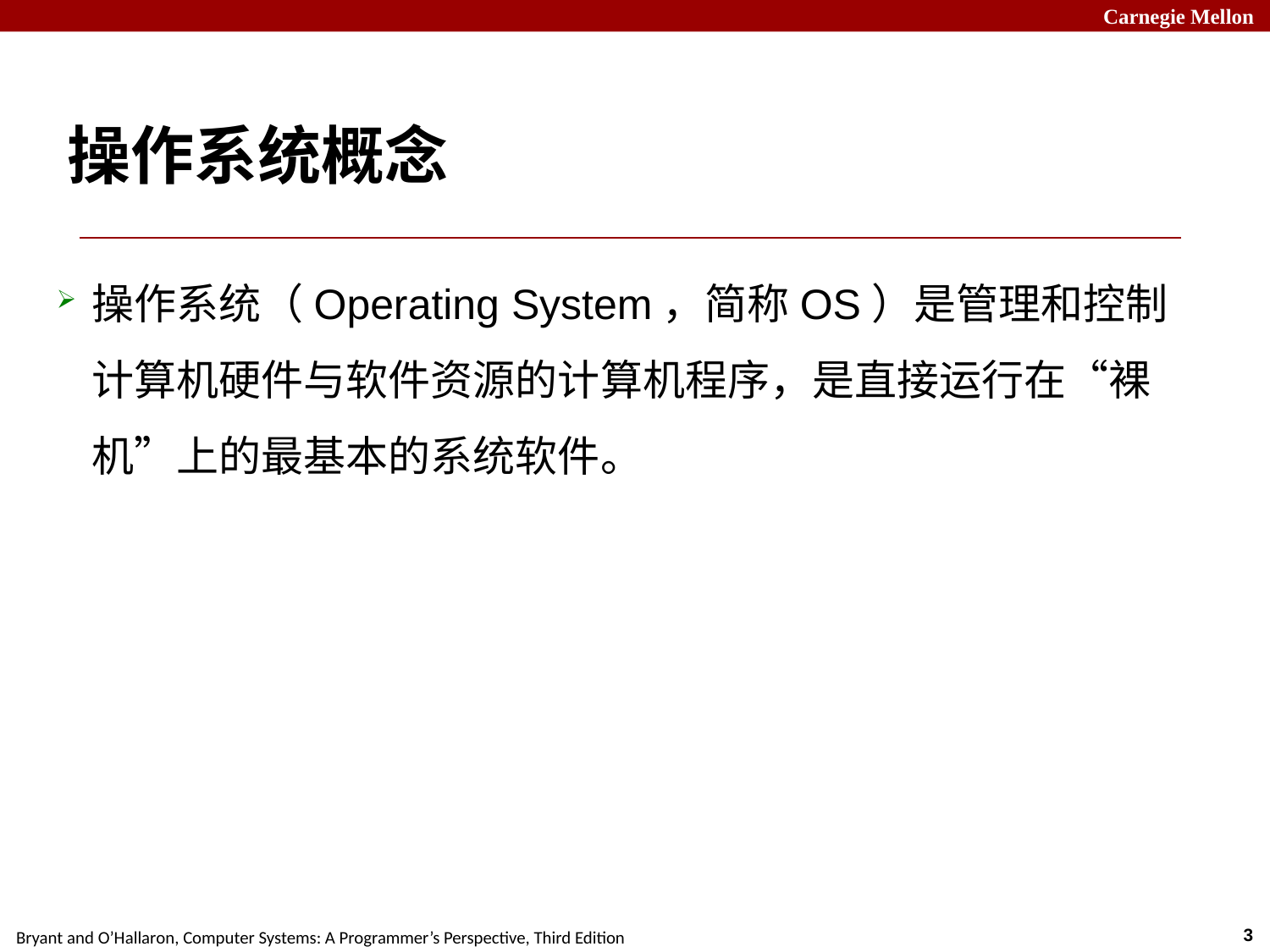

# 操作系统概念
操作系统（Operating System，简称OS）是管理和控制计算机硬件与软件资源的计算机程序，是直接运行在“裸机”上的最基本的系统软件。